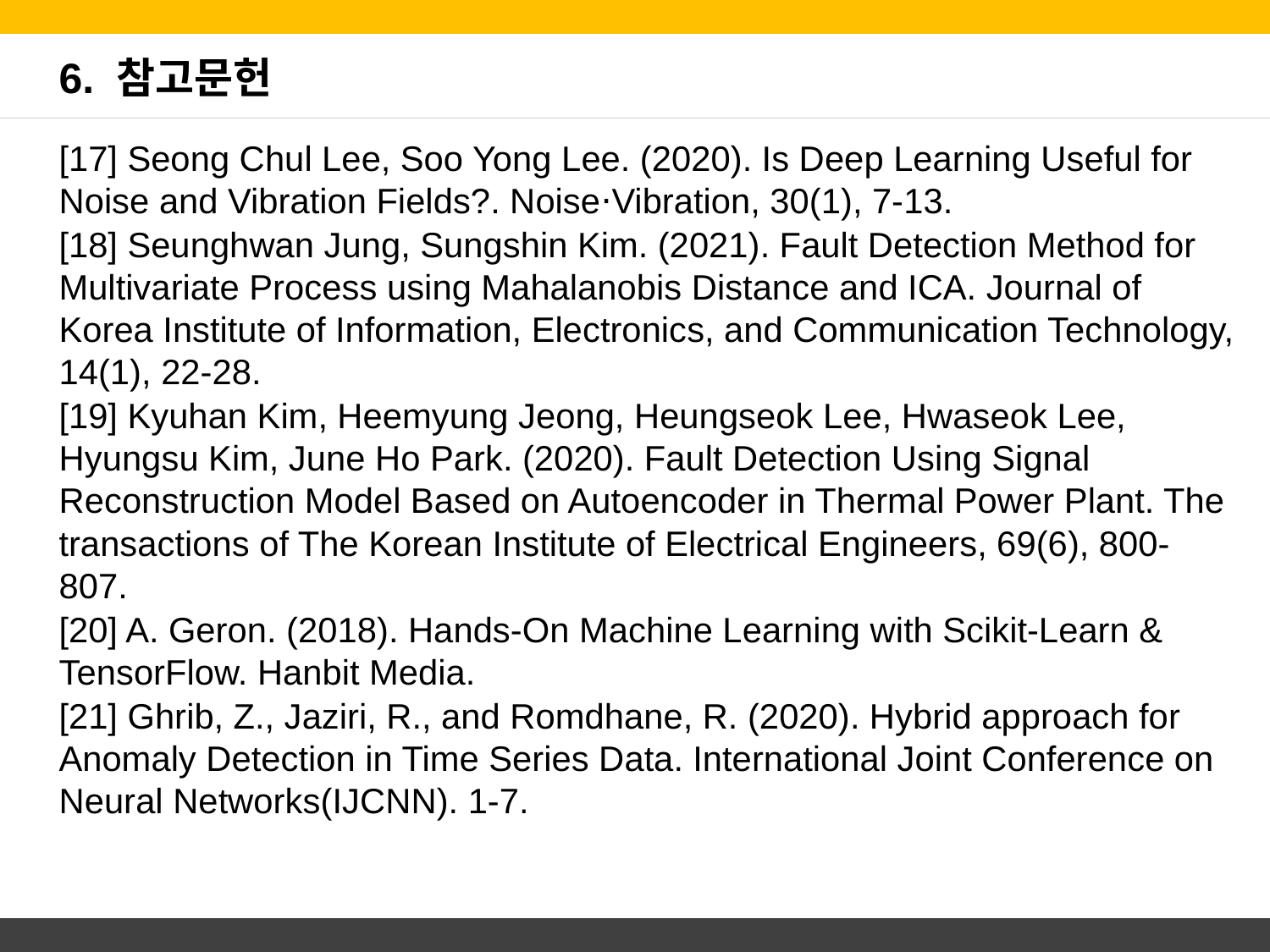

# 6. 참고문헌

[17] Seong Chul Lee, Soo Yong Lee. (2020). Is Deep Learning Useful for Noise and Vibration Fields?. Noise⋅Vibration, 30(1), 7-13.
[18] Seunghwan Jung, Sungshin Kim. (2021). Fault Detection Method for Multivariate Process using Mahalanobis Distance and ICA. Journal of Korea Institute of Information, Electronics, and Communication Technology, 14(1), 22-28.
[19] Kyuhan Kim, Heemyung Jeong, Heungseok Lee, Hwaseok Lee, Hyungsu Kim, June Ho Park. (2020). Fault Detection Using Signal Reconstruction Model Based on Autoencoder in Thermal Power Plant. The transactions of The Korean Institute of Electrical Engineers, 69(6), 800-807.
[20] A. Geron. (2018). Hands-On Machine Learning with Scikit-Learn & TensorFlow. Hanbit Media.
[21] Ghrib, Z., Jaziri, R., and Romdhane, R. (2020). Hybrid approach for Anomaly Detection in Time Series Data. International Joint Conference on Neural Networks(IJCNN). 1-7.